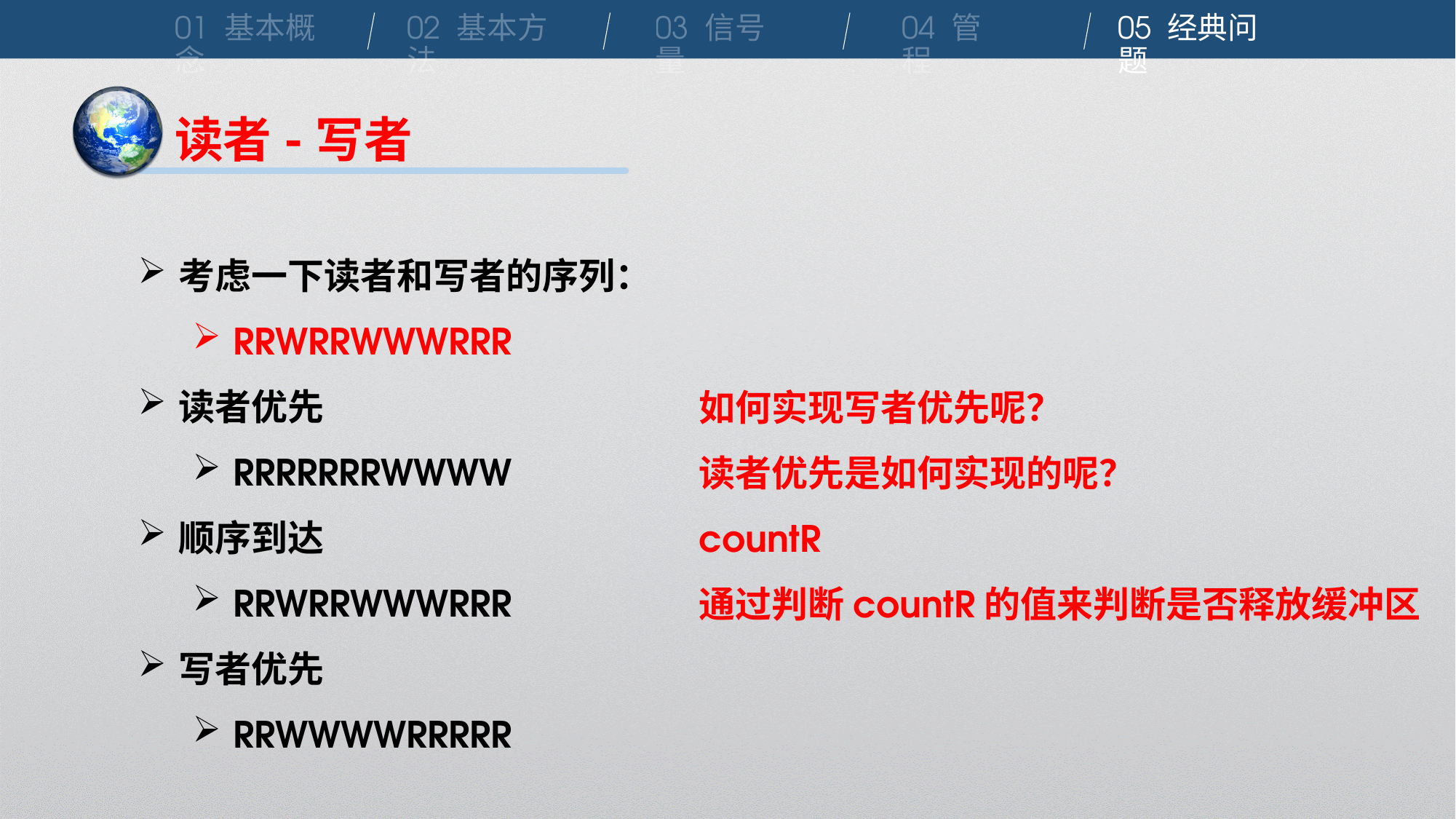

01 基本概念
02 基本方法
03 信号量
04 管程
05 经典问题
读者-写者
考虑一下读者和写者的序列：
RRWRRWWWRRR
读者优先
RRRRRRRWWWW
顺序到达
RRWRRWWWRRR
写者优先
RRWWWWRRRRR
如何实现写者优先呢？
读者优先是如何实现的呢？
countR
通过判断countR的值来判断是否释放缓冲区